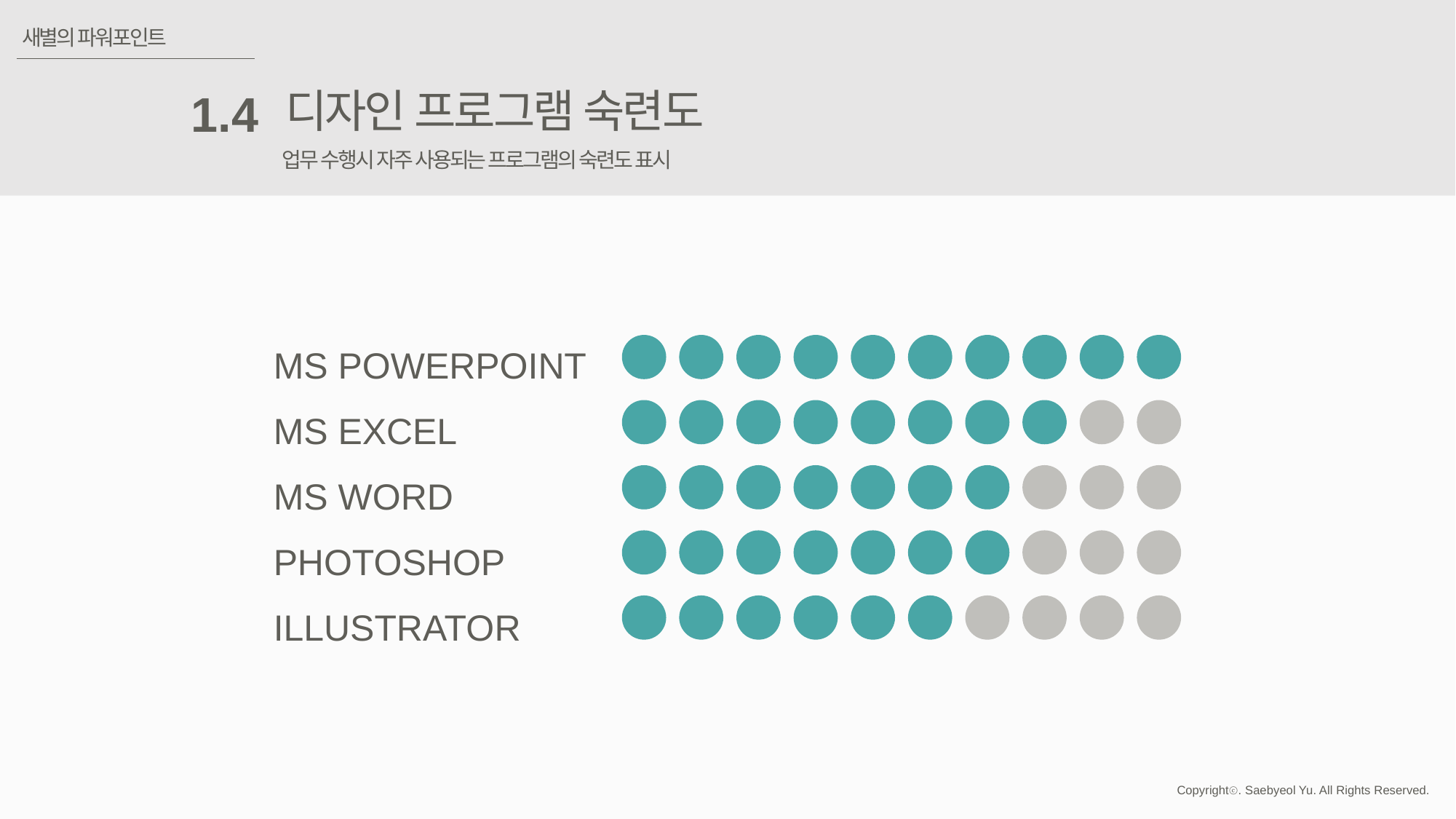

새별의 파워포인트
디자인 프로그램 숙련도
1.4
업무 수행시 자주 사용되는 프로그램의 숙련도 표시
MS POWERPOINT
MS EXCEL
MS WORD
PHOTOSHOP
ILLUSTRATOR